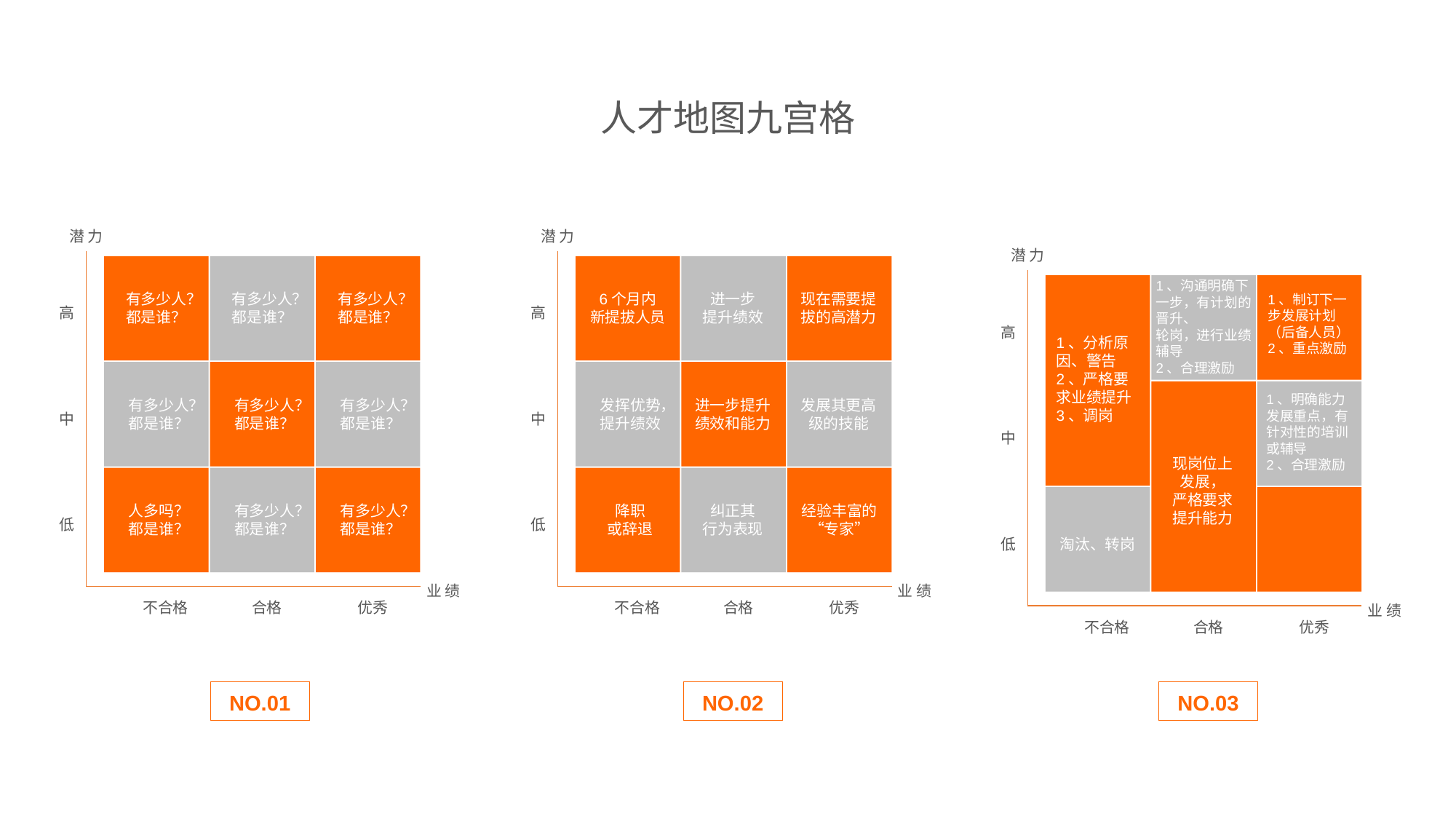

人才地图九宫格
潜 力
潜 力
潜 力

1、沟通明确下一步，有计划的晋升、
轮岗，进行业绩辅导
2、合理激励

有多少人？
都是谁？
有多少人？
都是谁？
有多少人？
都是谁？
6个月内
新提拔人员
进一步
提升绩效
现在需要提拔的高潜力
1、制订下一步发展计划（后备人员）
2、重点激励
高
高
高
1、分析原因、警告
2、严格要求业绩提升
3、调岗

1、明确能力发展重点，有针对性的培训或辅导
2、合理激励
有多少人？
都是谁？
有多少人？
都是谁？
有多少人？
都是谁？
发挥优势，提升绩效
进一步提升绩效和能力
发展其更高级的技能
中
中
中
现岗位上发展，
严格要求提升能力

人多吗？
都是谁？
有多少人？
都是谁？
有多少人？
都是谁？
降职
或辞退
纠正其
行为表现
经验丰富的“专家”
低
低
低
淘汰、转岗
业 绩
业 绩
不合格
合格
优秀
不合格
合格
优秀
业 绩
不合格
合格
优秀
NO.01
NO.02
NO.03